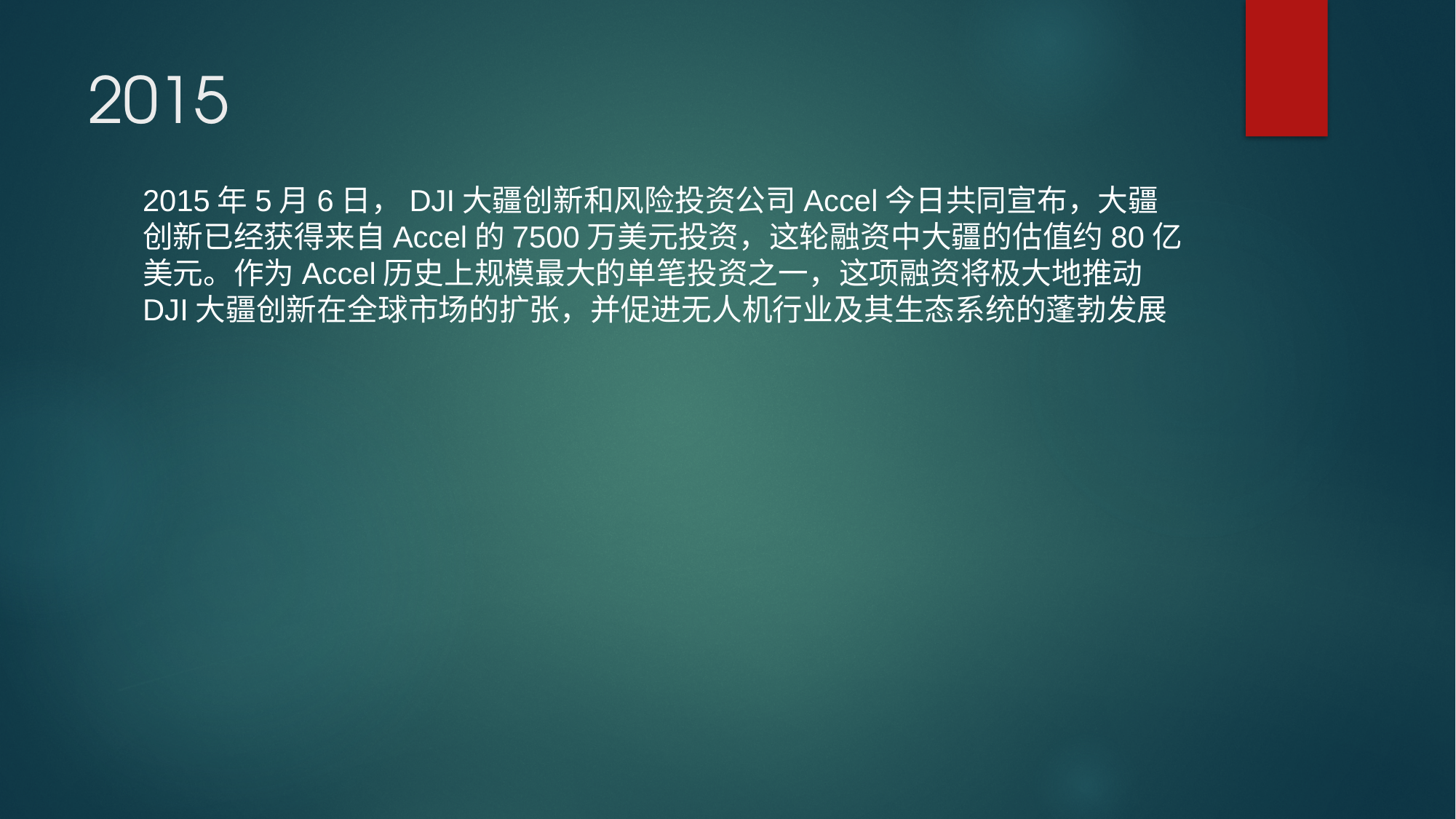

# 2015
2015年5月6日，DJI大疆创新和风险投资公司Accel今日共同宣布，大疆创新已经获得来自Accel的7500万美元投资，这轮融资中大疆的估值约80亿美元。作为Accel历史上规模最大的单笔投资之一，这项融资将极大地推动DJI大疆创新在全球市场的扩张，并促进无人机行业及其生态系统的蓬勃发展